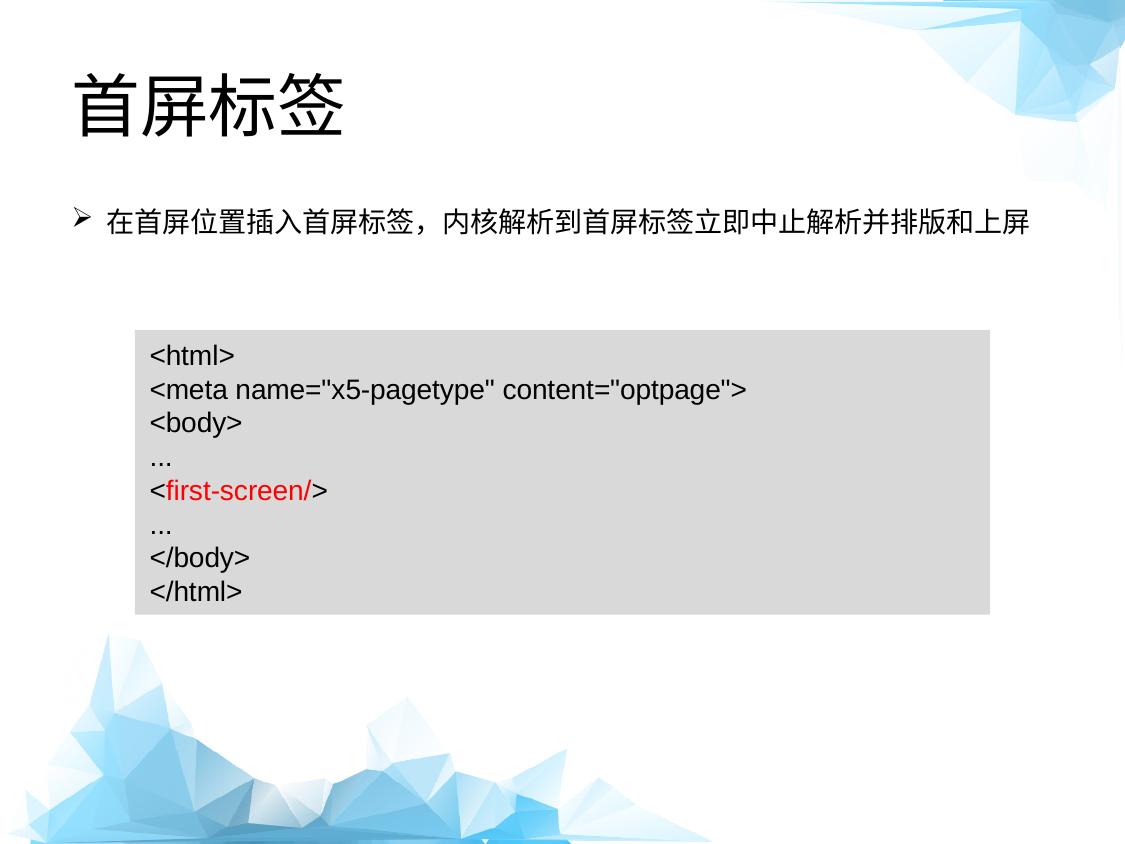

# 首屏标签
在首屏位置插入首屏标签，内核解析到首屏标签立即中止解析并排版和上屏
<html>
<meta name="x5-pagetype" content="optpage">
<body>
...
<first-screen/>
...
</body>
</html>